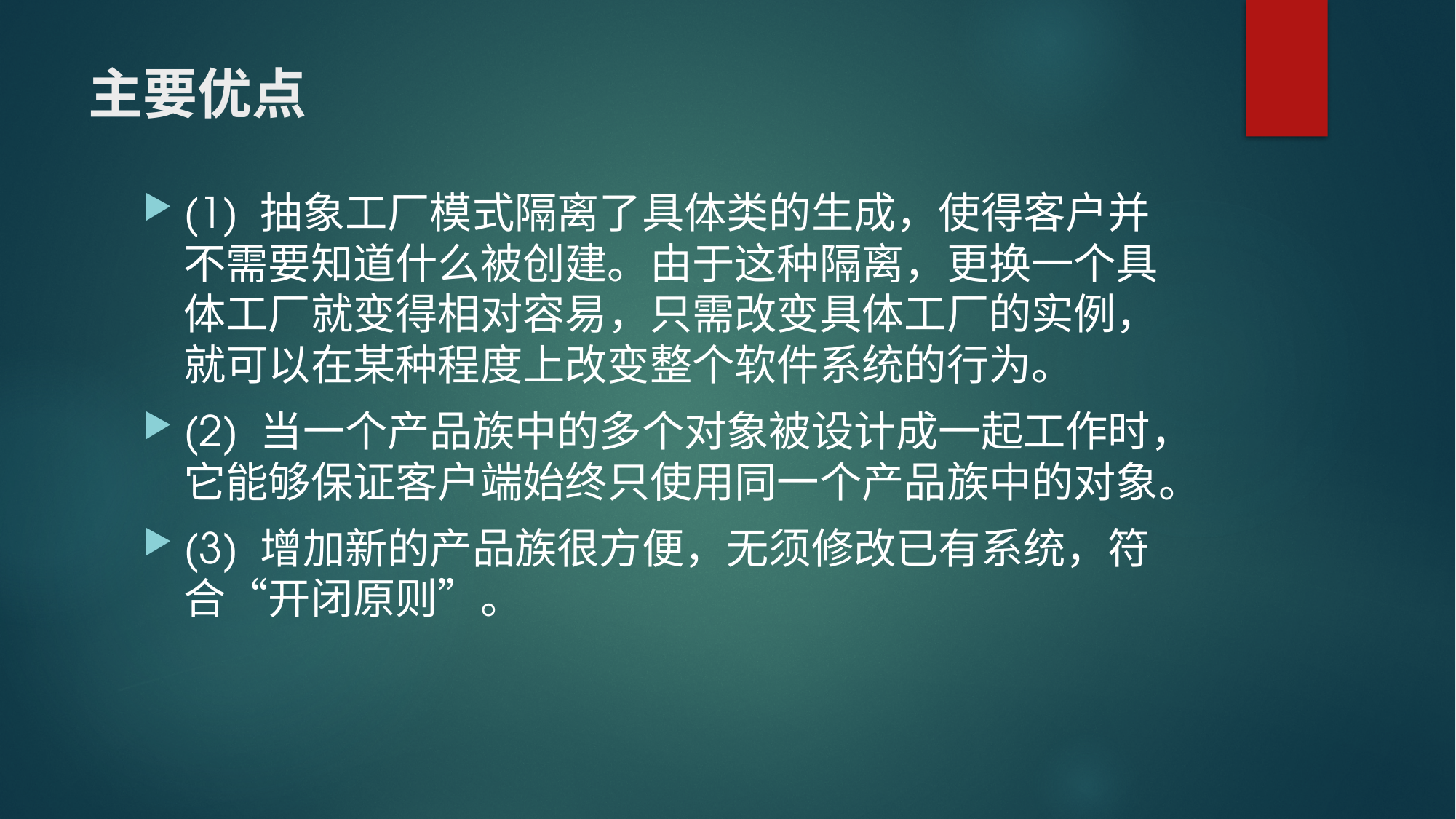

# 主要优点
(1) 抽象工厂模式隔离了具体类的生成，使得客户并不需要知道什么被创建。由于这种隔离，更换一个具体工厂就变得相对容易，只需改变具体工厂的实例，就可以在某种程度上改变整个软件系统的行为。
(2) 当一个产品族中的多个对象被设计成一起工作时，它能够保证客户端始终只使用同一个产品族中的对象。
(3) 增加新的产品族很方便，无须修改已有系统，符合“开闭原则”。